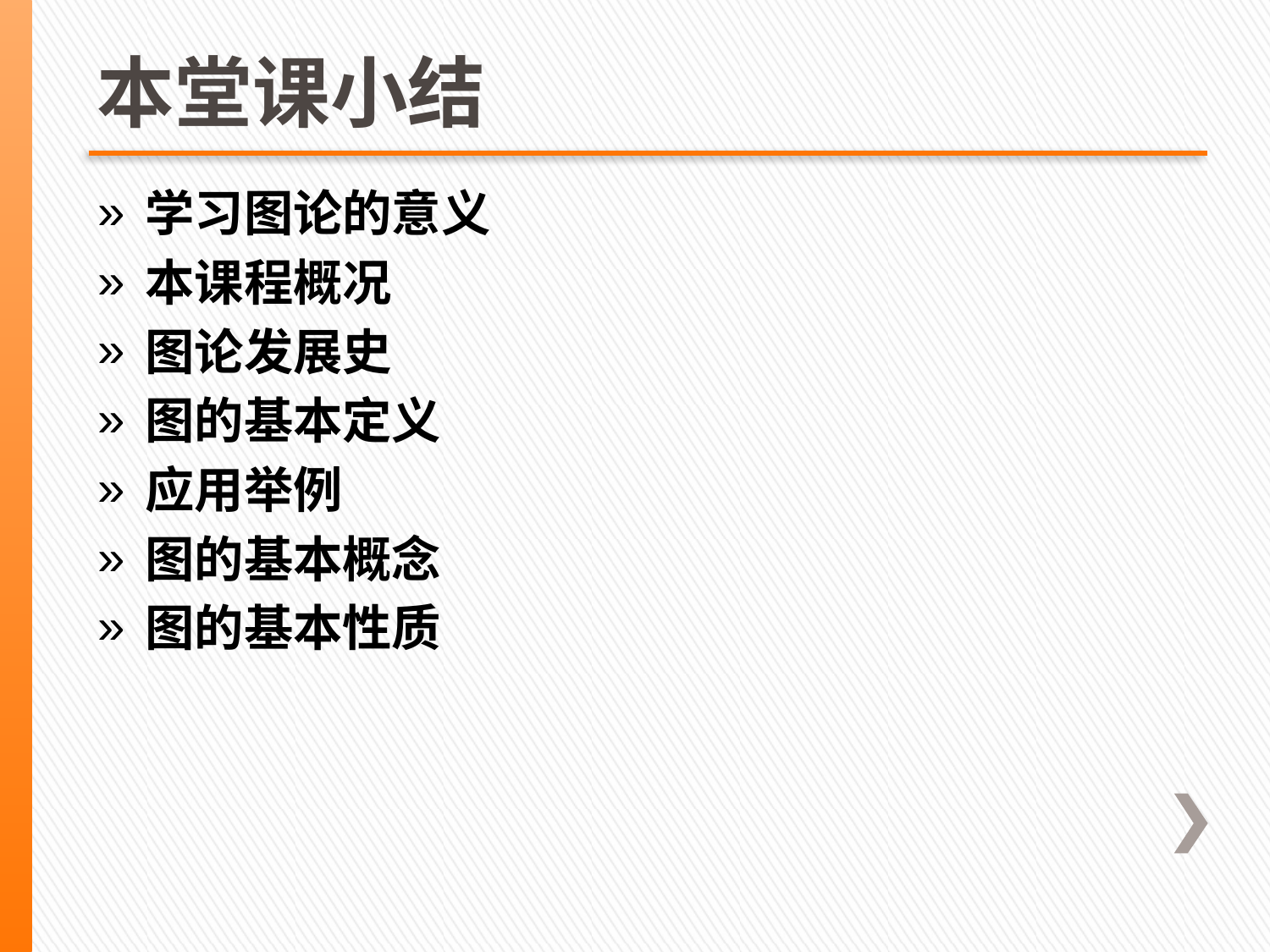

# 本堂课小结
学习图论的意义
本课程概况
图论发展史
图的基本定义
应用举例
图的基本概念
图的基本性质

102